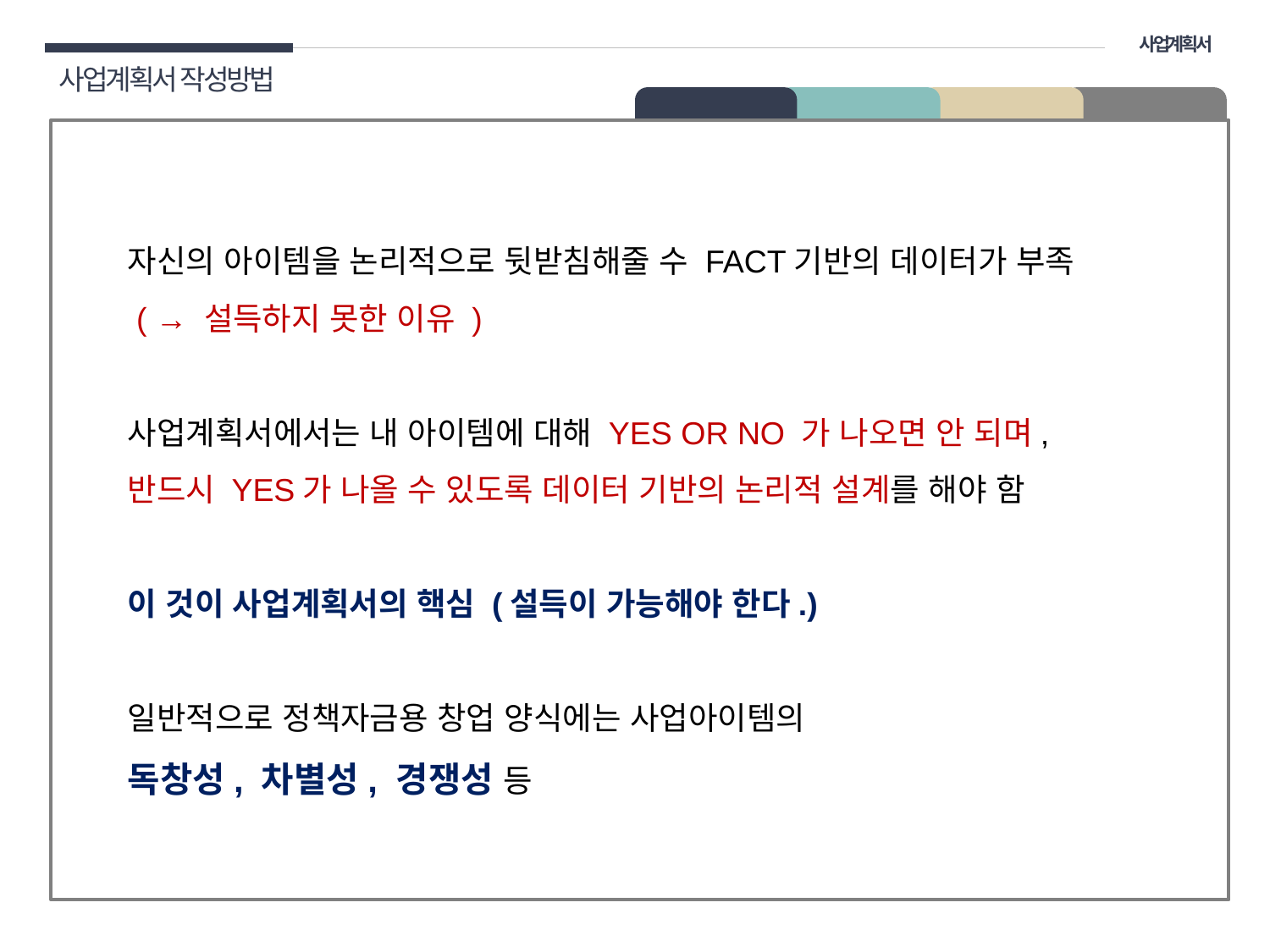

사업계획서
사업계획서 작성방법

01 개요

자신의 아이템을 논리적으로 뒷받침해줄 수 FACT기반의 데이터가 부족
 ( → 설득하지 못한 이유 )

사업계획서에서는 내 아이템에 대해 YES OR NO 가 나오면 안 되며,
반드시 YES가 나올 수 있도록 데이터 기반의 논리적 설계를 해야 함

이 것이 사업계획서의 핵심 (설득이 가능해야 한다.)

일반적으로 정책자금용 창업 양식에는 사업아이템의
독창성, 차별성, 경쟁성 등